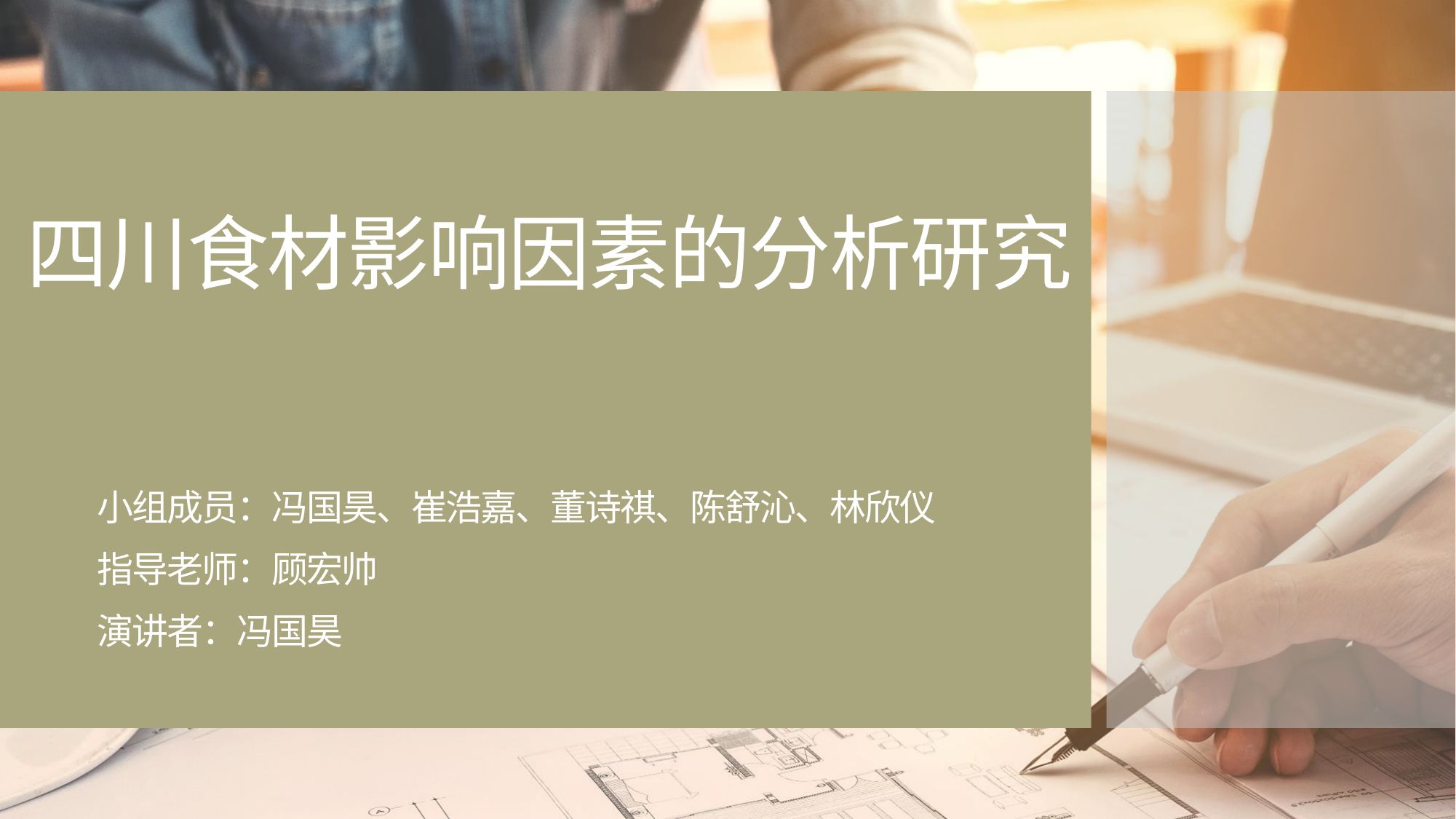

# 四川食材影响因素的分析研究
小组成员：冯国昊、崔浩嘉、董诗祺、陈舒沁、林欣仪
指导老师：顾宏帅
演讲者：冯国昊